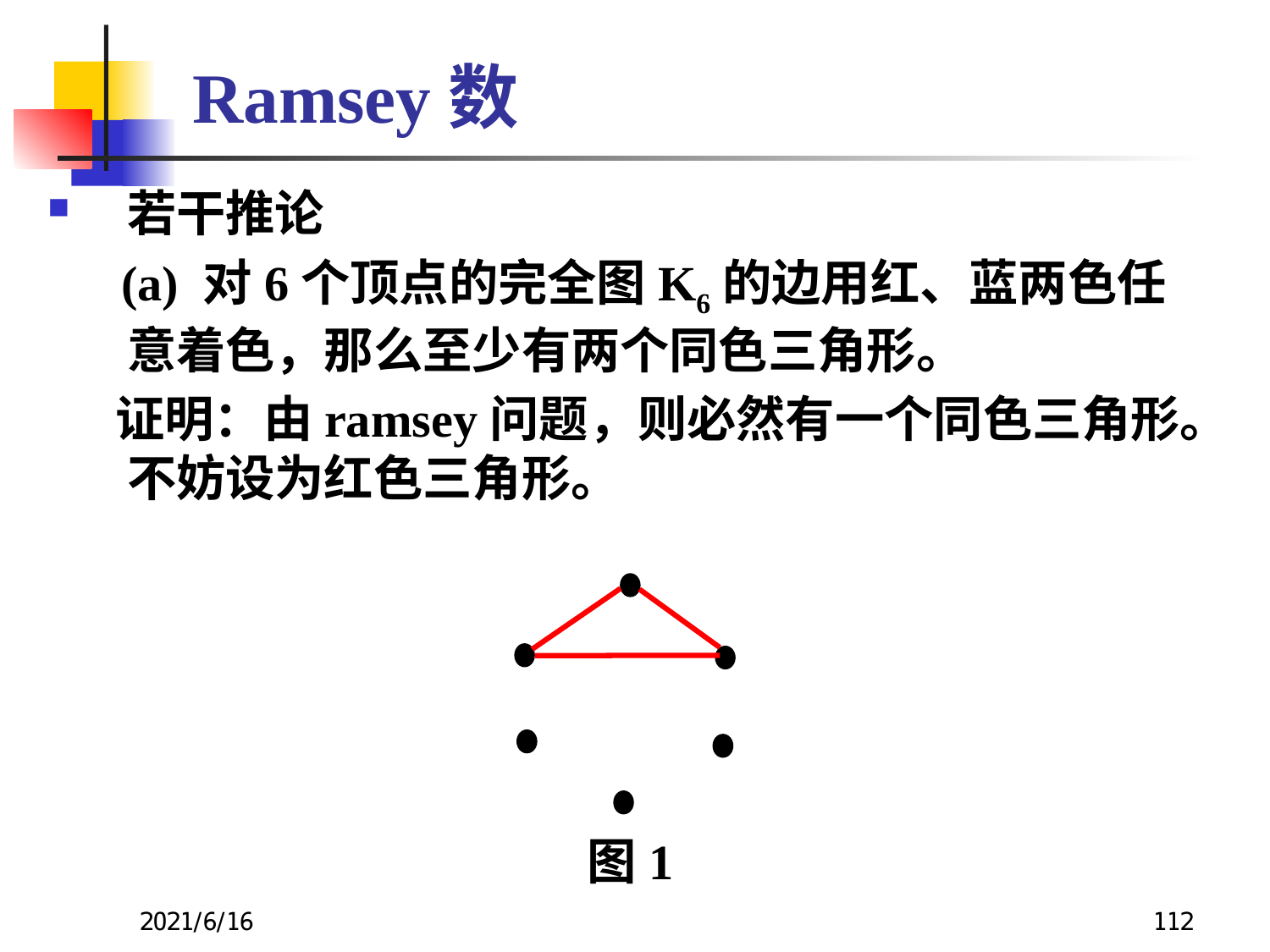

# Ramsey数
若干推论
      (a) 对6个顶点的完全图K6的边用红、蓝两色任意着色，那么至少有两个同色三角形。
     证明：由ramsey问题，则必然有一个同色三角形。不妨设为红色三角形。

图1
2021/6/16
112